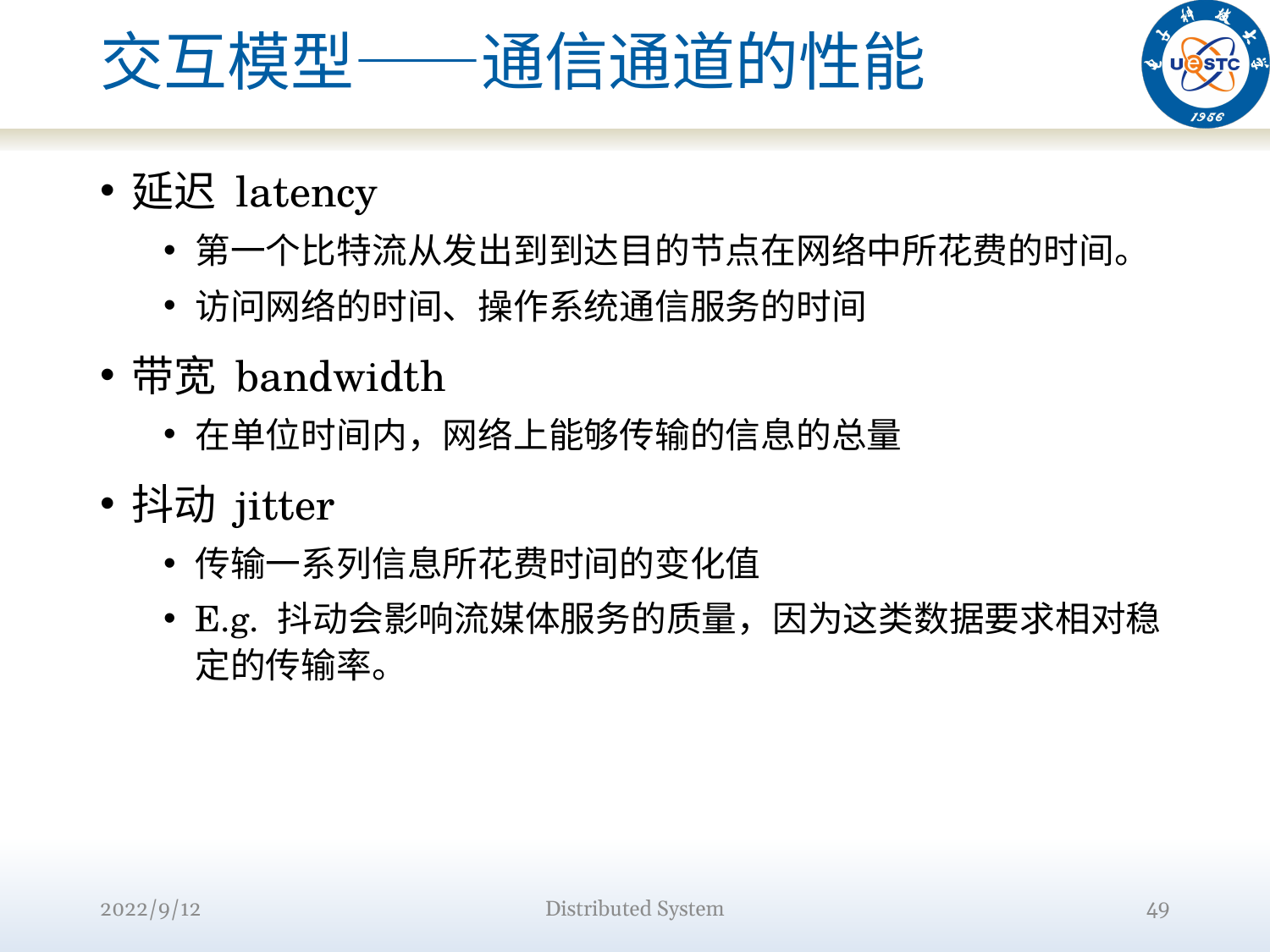

# 交互模型——通信通道的性能
延迟 latency
第一个比特流从发出到到达目的节点在网络中所花费的时间。
访问网络的时间、操作系统通信服务的时间
带宽 bandwidth
在单位时间内，网络上能够传输的信息的总量
抖动 jitter
传输一系列信息所花费时间的变化值
E.g. 抖动会影响流媒体服务的质量，因为这类数据要求相对稳定的传输率。
2022/9/12
Distributed System
49